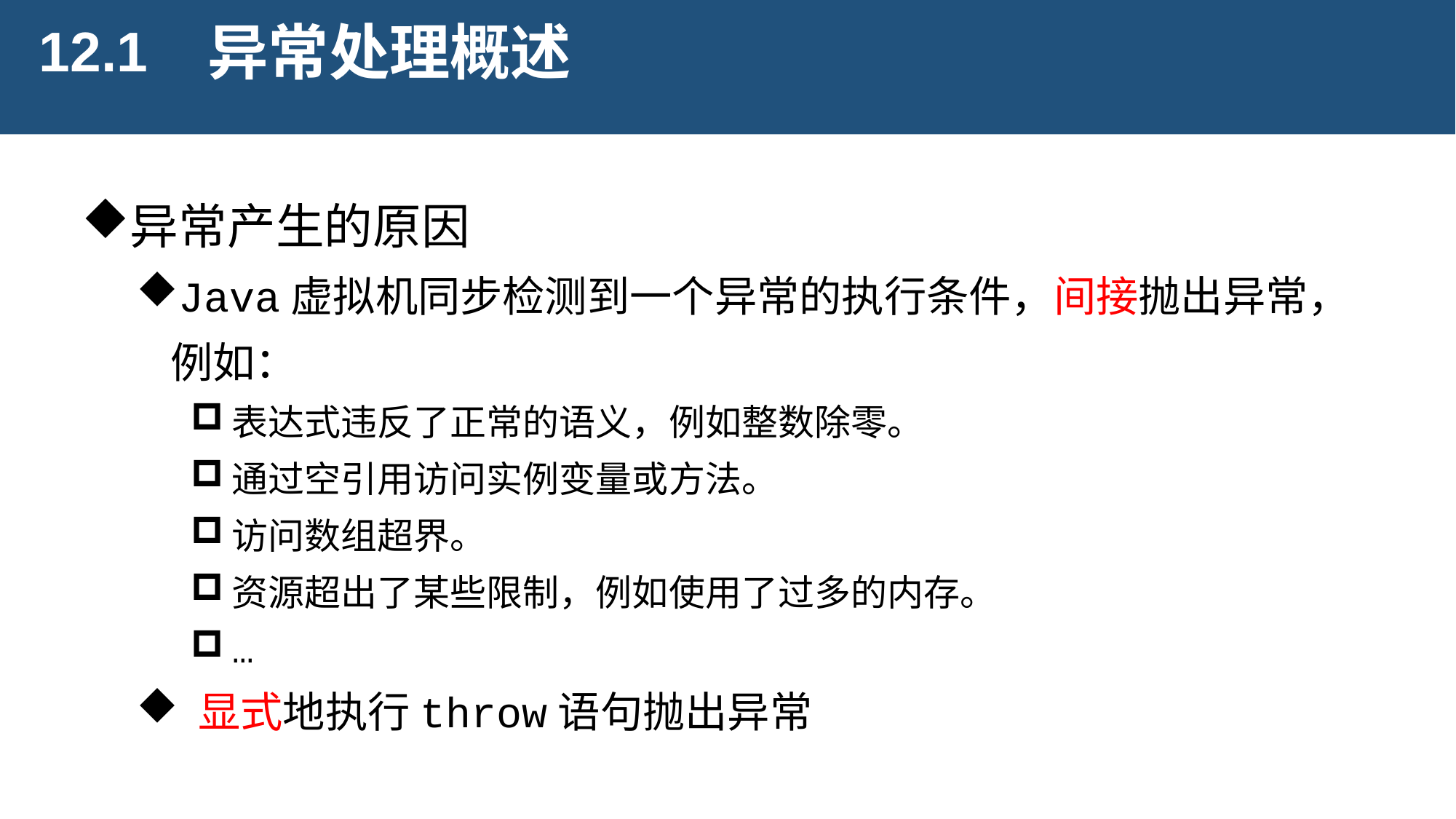

异常处理概述
12.1
异常产生的原因
Java虚拟机同步检测到一个异常的执行条件，间接抛出异常，例如：
表达式违反了正常的语义，例如整数除零。
通过空引用访问实例变量或方法。
访问数组超界。
资源超出了某些限制，例如使用了过多的内存。
…
 显式地执行throw语句抛出异常